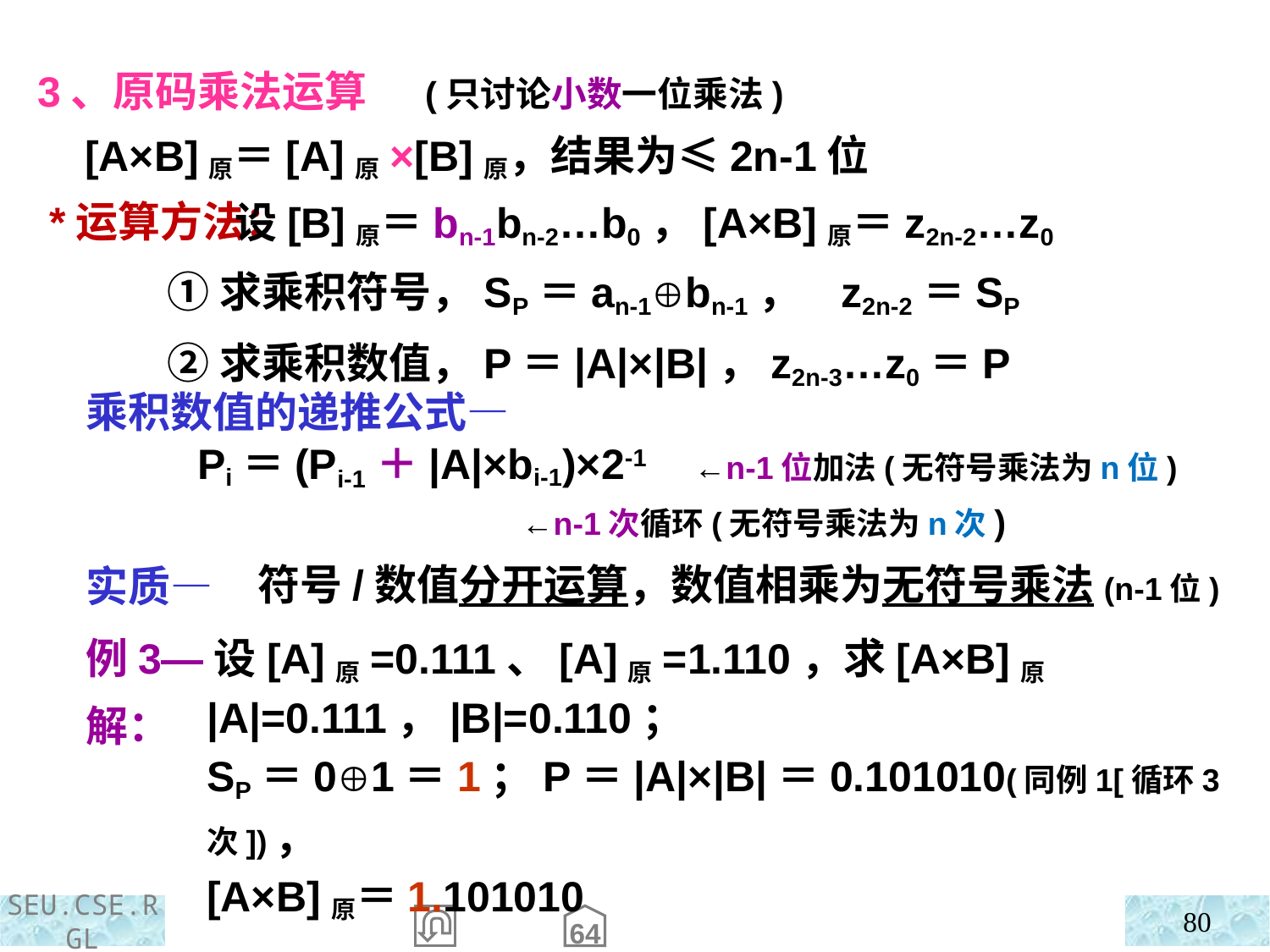

3、原码乘法运算     (只讨论小数一位乘法)
    [A×B]原＝[A]原×[B]原，结果为≤2n-1位
 *运算方法：

    乘积数值的递推公式—

    实质—
      设[B]原＝bn-1bn-2…b0，[A×B]原＝z2n-2…z0
①求乘积符号，SP＝an-1⊕bn-1，    z2n-2＝SP
②求乘积数值，P＝|A|×|B|，z2n-3…z0＝P
Pi＝(Pi-1＋|A|×bi-1)×2-1    ←n-1位加法(无符号乘法为n位)
                           ←n-1次循环(无符号乘法为n次)
符号/数值分开运算，数值相乘为无符号乘法(n-1位)
    例3—设[A]原=0.111、[A]原=1.110，求[A×B]原
    解：
|A|=0.111，|B|=0.110；
SP＝0⊕1＝1；P＝|A|×|B|＝0.101010(同例1[循环3次])，
[A×B]原＝1.101010
80
64